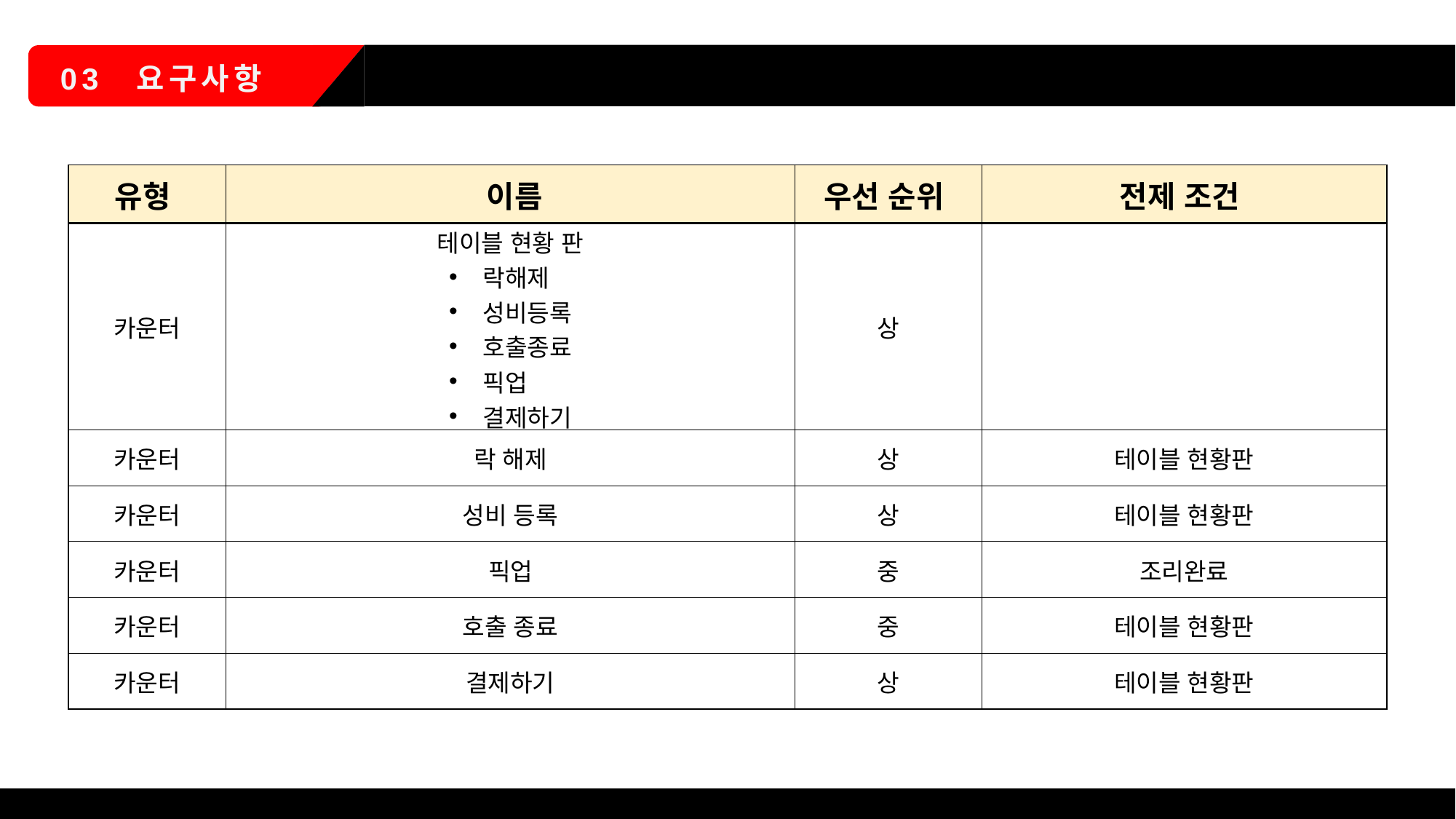

카운터
03  요구사항
| 유형 | 이름 | 우선 순위 | 전제 조건 |
| --- | --- | --- | --- |
| 카운터 | 테이블 현황 판 락해제아 성비등록 호출종료 픽업아아 결제하기 | 상 |  |
| 카운터 | 락 해제 | 상 | 테이블 현황판 |
| 카운터 | 성비 등록 | 상 | 테이블 현황판 |
| 카운터 | 픽업 | 중 | 조리완료 |
| 카운터 | 호출 종료 | 중 | 테이블 현황판 |
| 카운터 | 결제하기 | 상 | 테이블 현황판 |